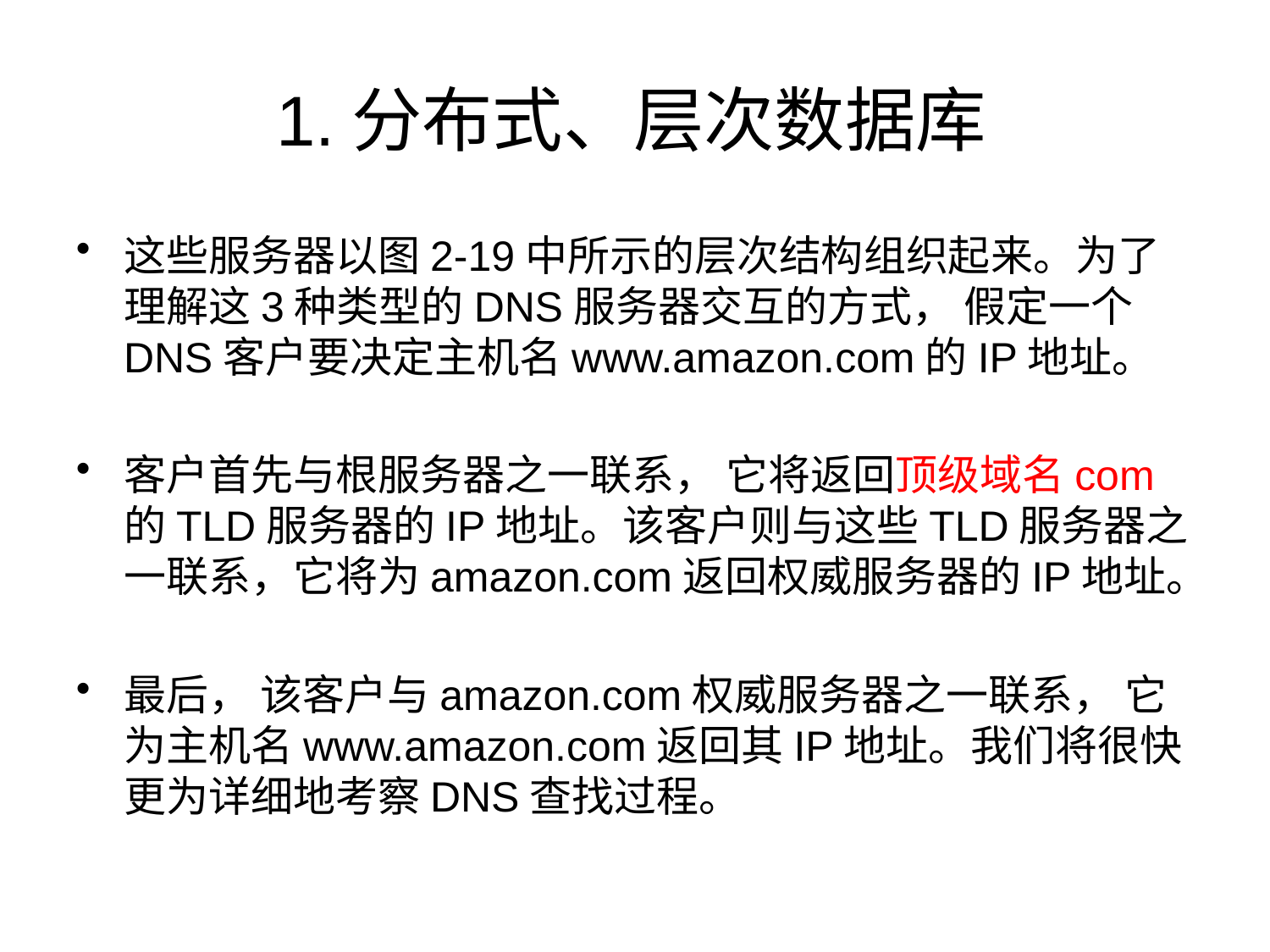

# 1.分布式、层次数据库
这些服务器以图2-19中所示的层次结构组织起来。为了理解这3种类型的DNS服务器交互的方式， 假定一个DNS客户要决定主机名www.amazon.com的IP地址。

客户首先与根服务器之一联系， 它将返回顶级域名com的TLD服务器的IP地址。该客户则与这些TLD服务器之一联系，它将为amazon.com返回权威服务器的IP地址。

最后， 该客户与amazon.com权威服务器之一联系， 它为主机名www.amazon.com返回其IP地址。我们将很快更为详细地考察DNS查找过程。